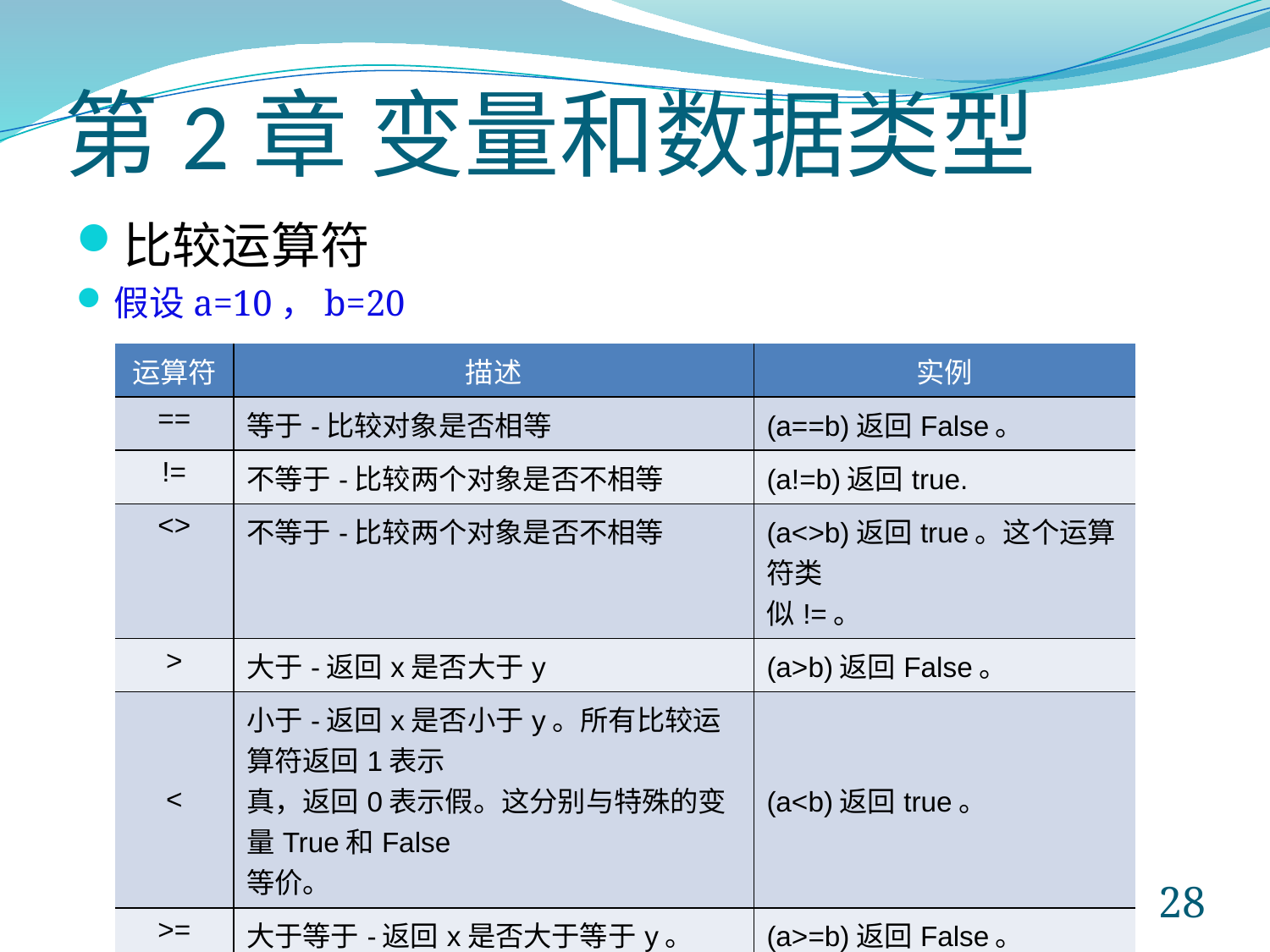

# 第2章 变量和数据类型
比较运算符
假设a=10，b=20

| 运算符 | 描述 | 实例 |
| --- | --- | --- |
| == | 等于-比较对象是否相等 | (a==b)返回False。 |
| != | 不等于-比较两个对象是否不相等 | (a!=b)返回true. |
| <> | 不等于-比较两个对象是否不相等 | (a<>b)返回true。这个运算符类 似!=。 |
| > | 大于-返回x是否大于y | (a>b)返回False。 |
| < | 小于-返回x是否小于y。所有比较运算符返回1表示 真，返回0表示假。这分别与特殊的变量True和False 等价。 | (a<b)返回true。 |
| >= | 大于等于-返回x是否大于等于y。 | (a>=b)返回False。 |
| <= | 小于等于-返回x是否小于等于y。 | (a<=b)返回true。 |
28